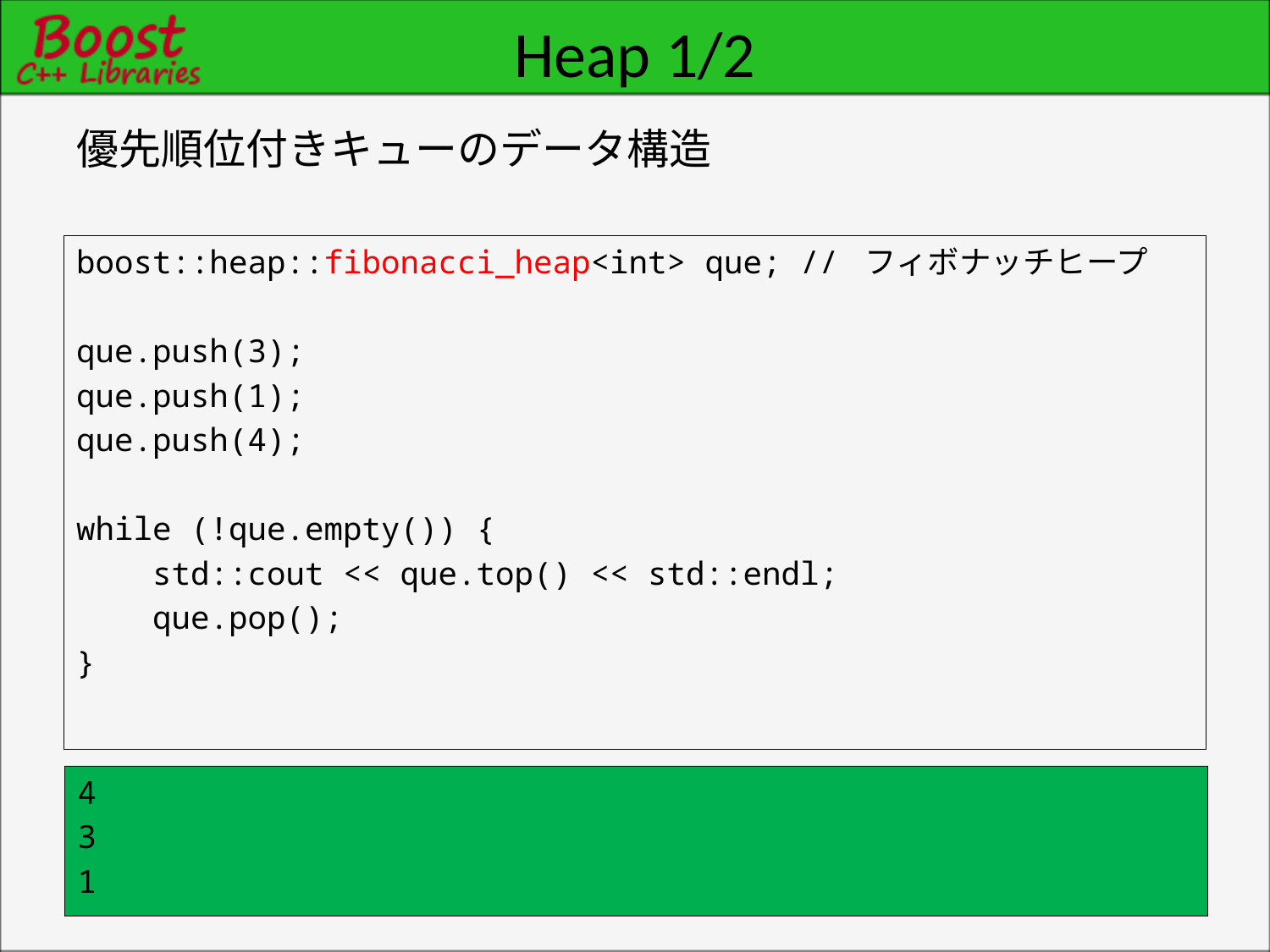

# Heap 1/2
優先順位付きキューのデータ構造
boost::heap::fibonacci_heap<int> que; // フィボナッチヒープ

que.push(3);
que.push(1);
que.push(4);

while (!que.empty()) {
    std::cout << que.top() << std::endl;
    que.pop();
}
4
3
1